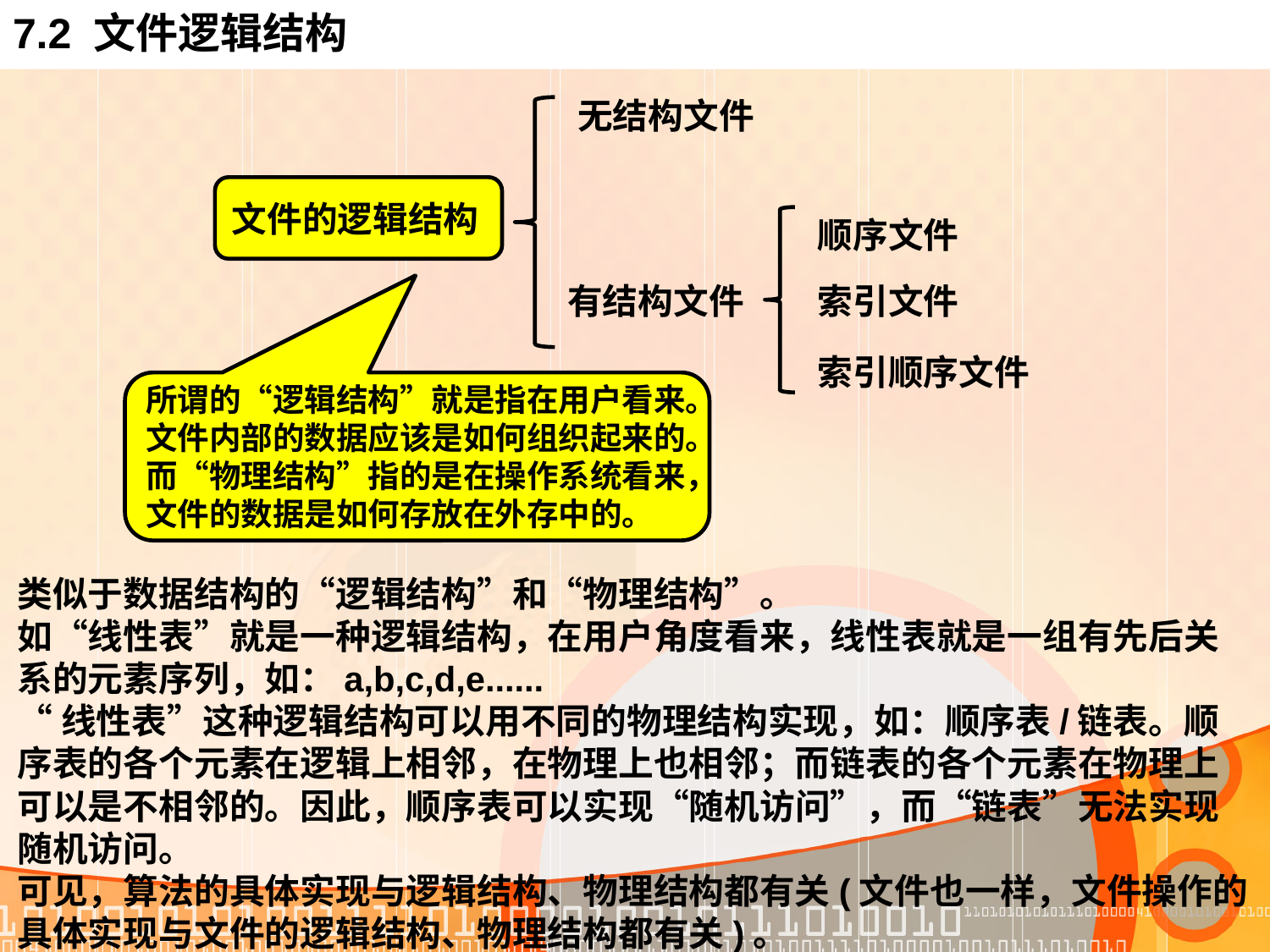

# 7.2 文件逻辑结构
无结构文件

文件的逻辑结构
顺序文件

有结构文件
索引文件
索引顺序文件
所谓的“逻辑结构”就是指在用户看来。
文件内部的数据应该是如何组织起来的。
而“物理结构”指的是在操作系统看来，
文件的数据是如何存放在外存中的。
类似于数据结构的“逻辑结构”和“物理结构”。
如“线性表”就是一种逻辑结构，在用户角度看来，线性表就是一组有先后关系的元素序列，如：a,b,c,d,e......
“线性表”这种逻辑结构可以用不同的物理结构实现，如：顺序表/链表。顺序表的各个元素在逻辑上相邻，在物理上也相邻；而链表的各个元素在物理上可以是不相邻的。因此，顺序表可以实现“随机访问”，而“链表”无法实现随机访问。
可见，算法的具体实现与逻辑结构、物理结构都有关(文件也一样，文件操作的具体实现与文件的逻辑结构、物理结构都有关)。